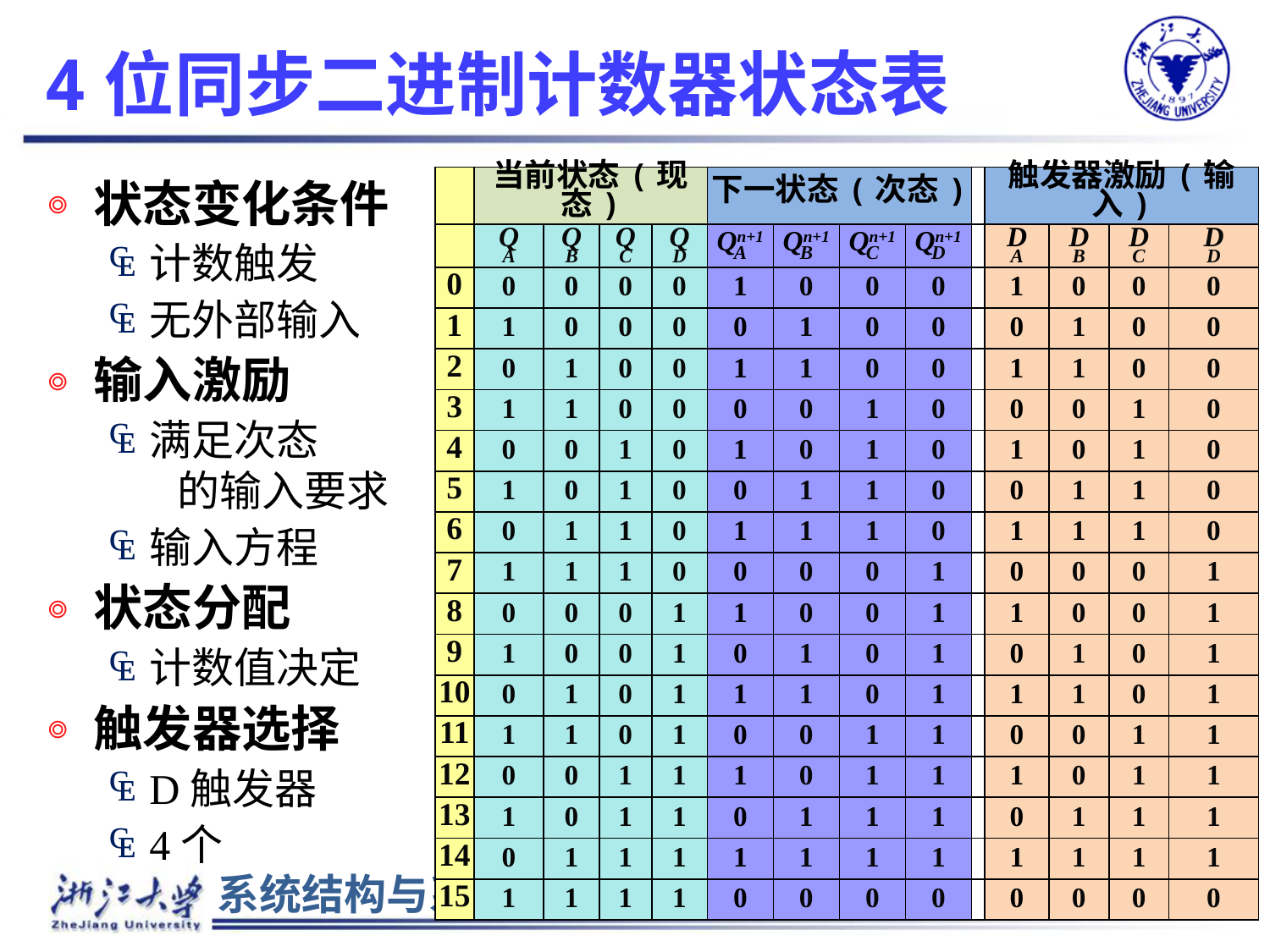

# 4位同步二进制计数器状态表
状态变化条件
计数触发
无外部输入
输入激励
满足次态
   的输入要求
输入方程
状态分配
计数值决定
触发器选择
D触发器
4个
|  | 当前状态(现态) |  |  |  | 下一状态(次态) |  |  |  |  | 触发器激励(输入) |  |  |  |
| --- | --- | --- | --- | --- | --- | --- | --- | --- | --- | --- | --- | --- | --- |
|  | Q A | Q B | Q C | Q D | Qn+1 A | Qn+1 B | Qn+1 C | Qn+1 D |  | D A | D B | D C | D D |
| 0 | 0 | 0 | 0 | 0 | 1 | 0 | 0 | 0 |  | 1 | 0 | 0 | 0 |
| 1 | 1 | 0 | 0 | 0 | 0 | 1 | 0 | 0 |  | 0 | 1 | 0 | 0 |
| 2 | 0 | 1 | 0 | 0 | 1 | 1 | 0 | 0 |  | 1 | 1 | 0 | 0 |
| 3 | 1 | 1 | 0 | 0 | 0 | 0 | 1 | 0 |  | 0 | 0 | 1 | 0 |
| 4 | 0 | 0 | 1 | 0 | 1 | 0 | 1 | 0 |  | 1 | 0 | 1 | 0 |
| 5 | 1 | 0 | 1 | 0 | 0 | 1 | 1 | 0 |  | 0 | 1 | 1 | 0 |
| 6 | 0 | 1 | 1 | 0 | 1 | 1 | 1 | 0 |  | 1 | 1 | 1 | 0 |
| 7 | 1 | 1 | 1 | 0 | 0 | 0 | 0 | 1 |  | 0 | 0 | 0 | 1 |
| 8 | 0 | 0 | 0 | 1 | 1 | 0 | 0 | 1 |  | 1 | 0 | 0 | 1 |
| 9 | 1 | 0 | 0 | 1 | 0 | 1 | 0 | 1 |  | 0 | 1 | 0 | 1 |
| 10 | 0 | 1 | 0 | 1 | 1 | 1 | 0 | 1 |  | 1 | 1 | 0 | 1 |
| 11 | 1 | 1 | 0 | 1 | 0 | 0 | 1 | 1 |  | 0 | 0 | 1 | 1 |
| 12 | 0 | 0 | 1 | 1 | 1 | 0 | 1 | 1 |  | 1 | 0 | 1 | 1 |
| 13 | 1 | 0 | 1 | 1 | 0 | 1 | 1 | 1 |  | 0 | 1 | 1 | 1 |
| 14 | 0 | 1 | 1 | 1 | 1 | 1 | 1 | 1 |  | 1 | 1 | 1 | 1 |
| 15 | 1 | 1 | 1 | 1 | 0 | 0 | 0 | 0 |  | 0 | 0 | 0 | 0 |